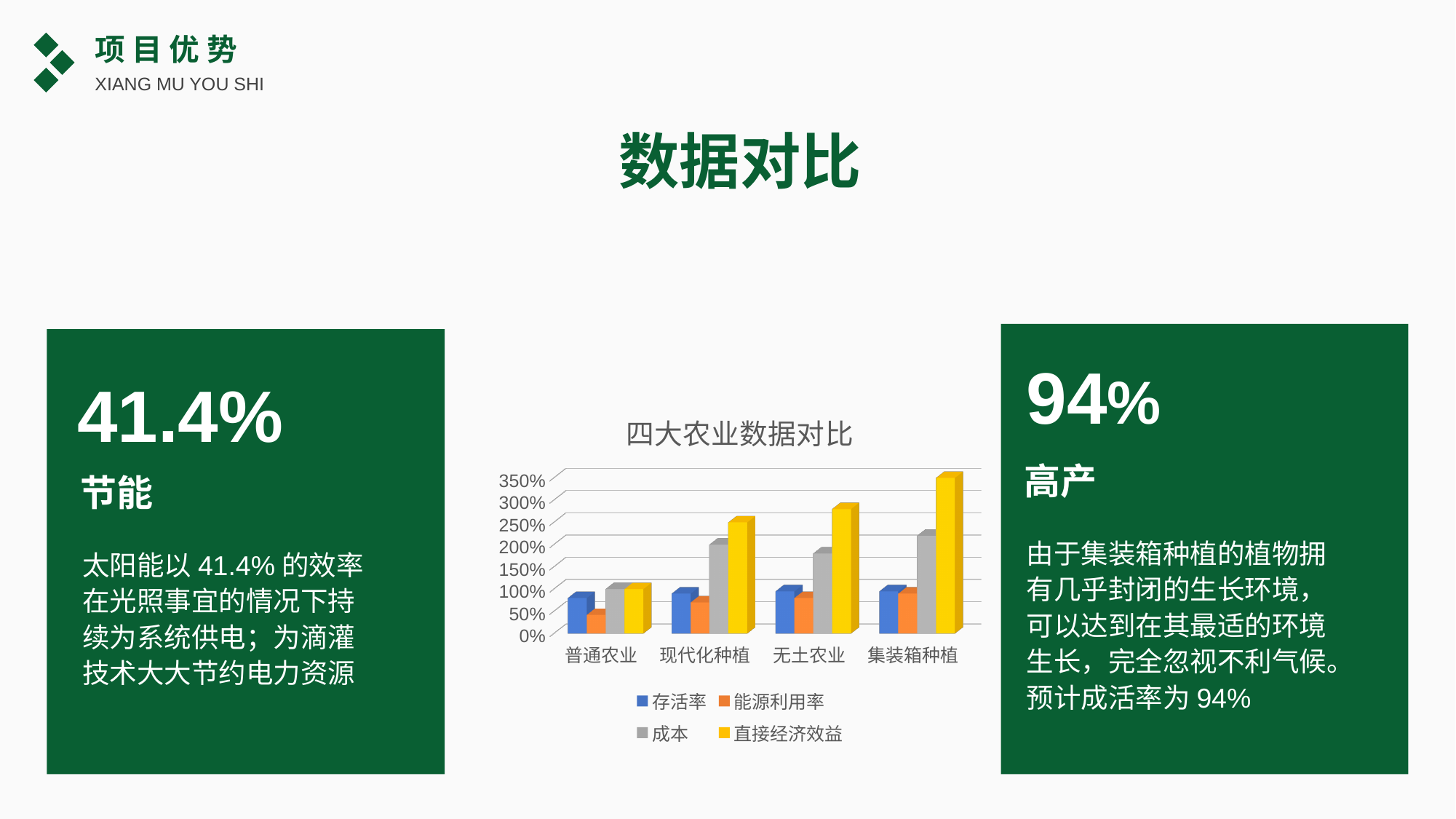

项 目 优 势
XIANG MU YOU SHI
数据对比

94%
41.4%

[unsupported chart]

高产
节能
由于集装箱种植的植物拥有几乎封闭的生长环境，可以达到在其最适的环境生长，完全忽视不利气候。预计成活率为94%
太阳能以41.4%的效率在光照事宜的情况下持续为系统供电；为滴灌技术大大节约电力资源